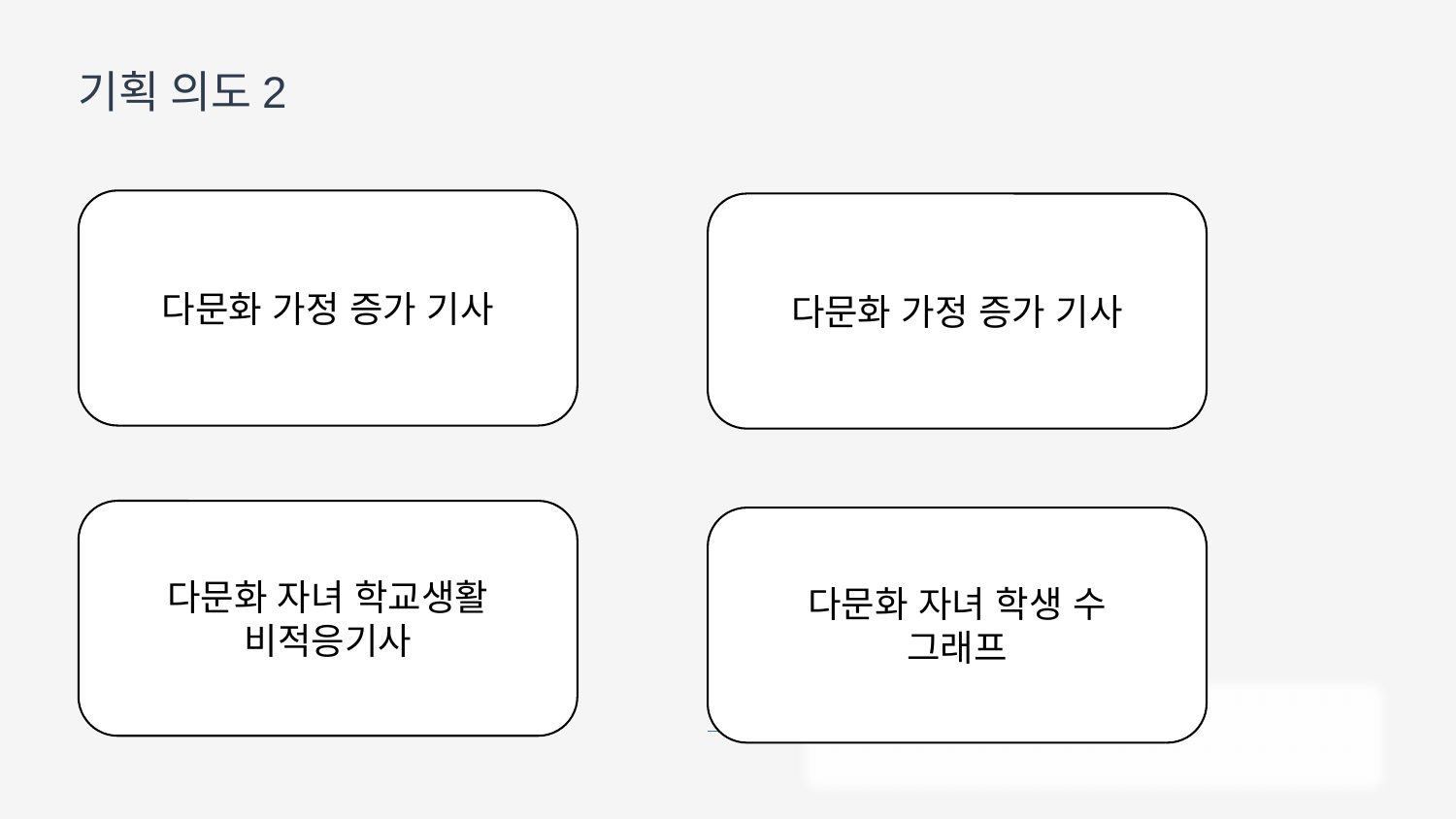

기획 의도2
다문화 가정 증가 기사
다문화 가정 증가 기사
다문화 자녀 학교생활
비적응기사
다문화 자녀 학생 수
그래프